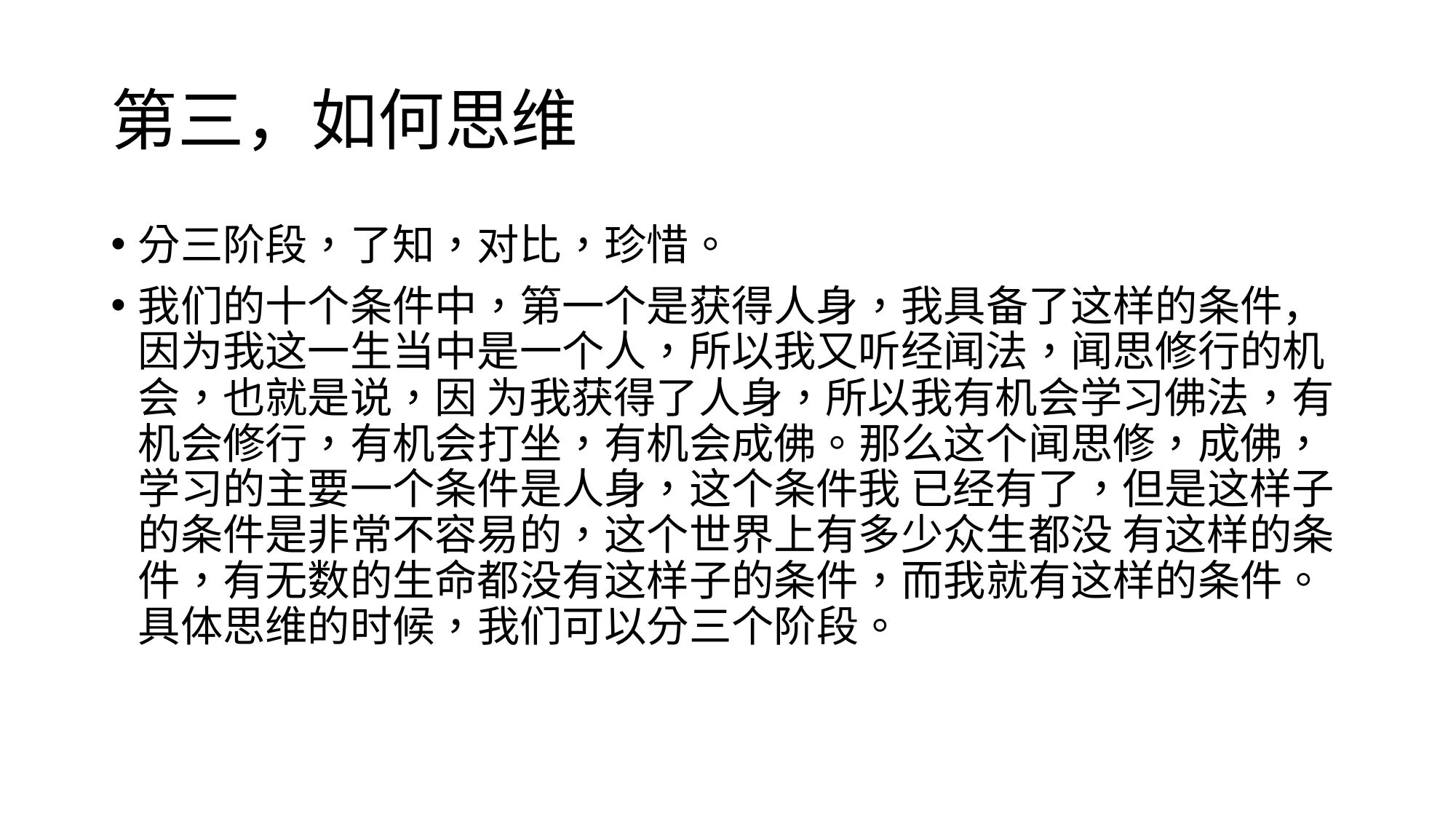

# 第三，如何思维
分三阶段，了知，对比，珍惜。
我们的十个条件中，第一个是获得人身，我具备了这样的条件，因为我这一生当中是一个人，所以我又听经闻法，闻思修行的机会，也就是说，因 为我获得了人身，所以我有机会学习佛法，有机会修行，有机会打坐，有机会成佛。那么这个闻思修，成佛，学习的主要一个条件是人身，这个条件我 已经有了，但是这样子的条件是非常不容易的，这个世界上有多少众生都没 有这样的条件，有无数的生命都没有这样子的条件，而我就有这样的条件。 具体思维的时候，我们可以分三个阶段。